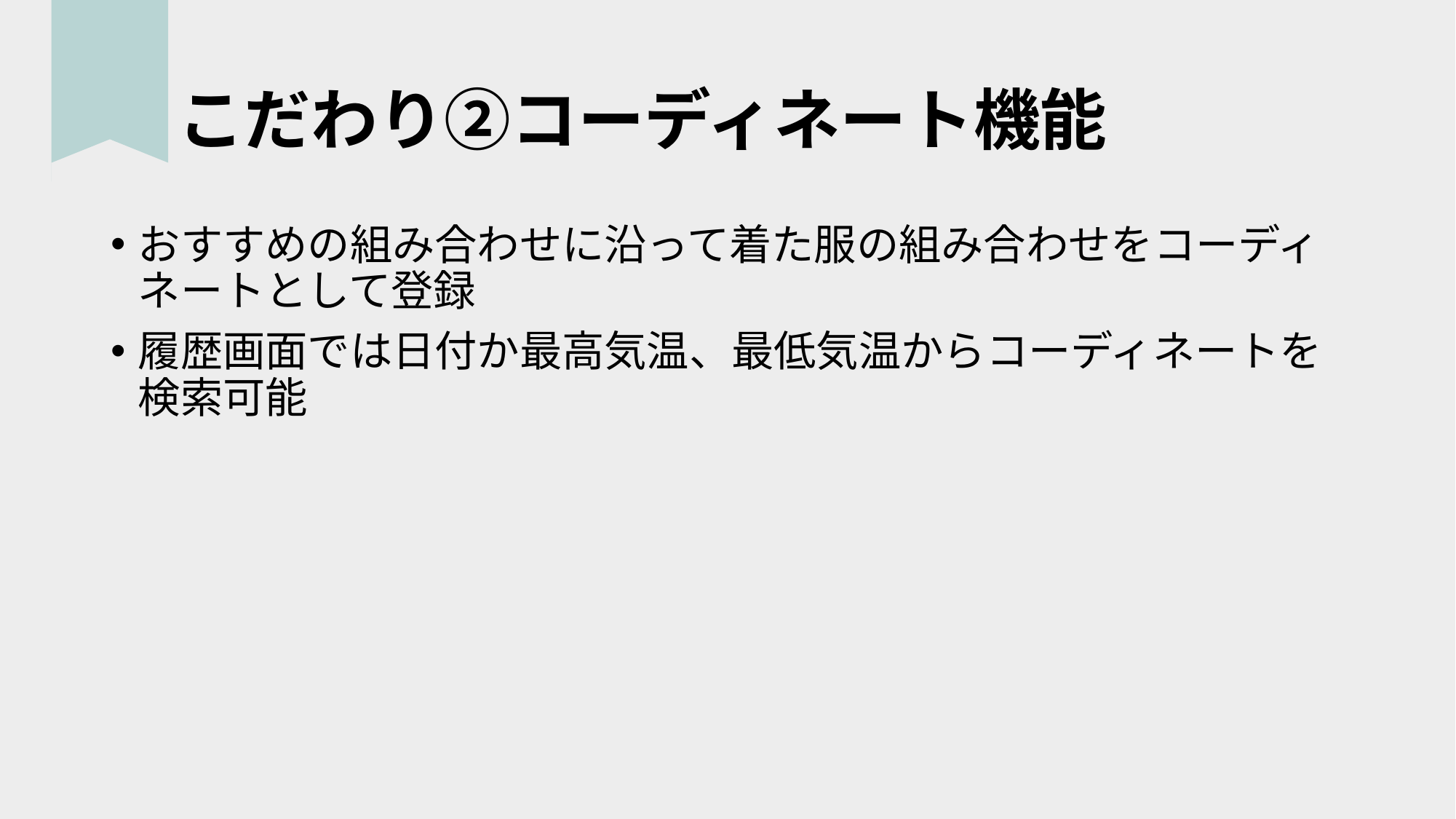

# こだわり②コーディネート機能
おすすめの組み合わせに沿って着た服の組み合わせをコーディネートとして登録
履歴画面では日付か最高気温、最低気温からコーディネートを検索可能